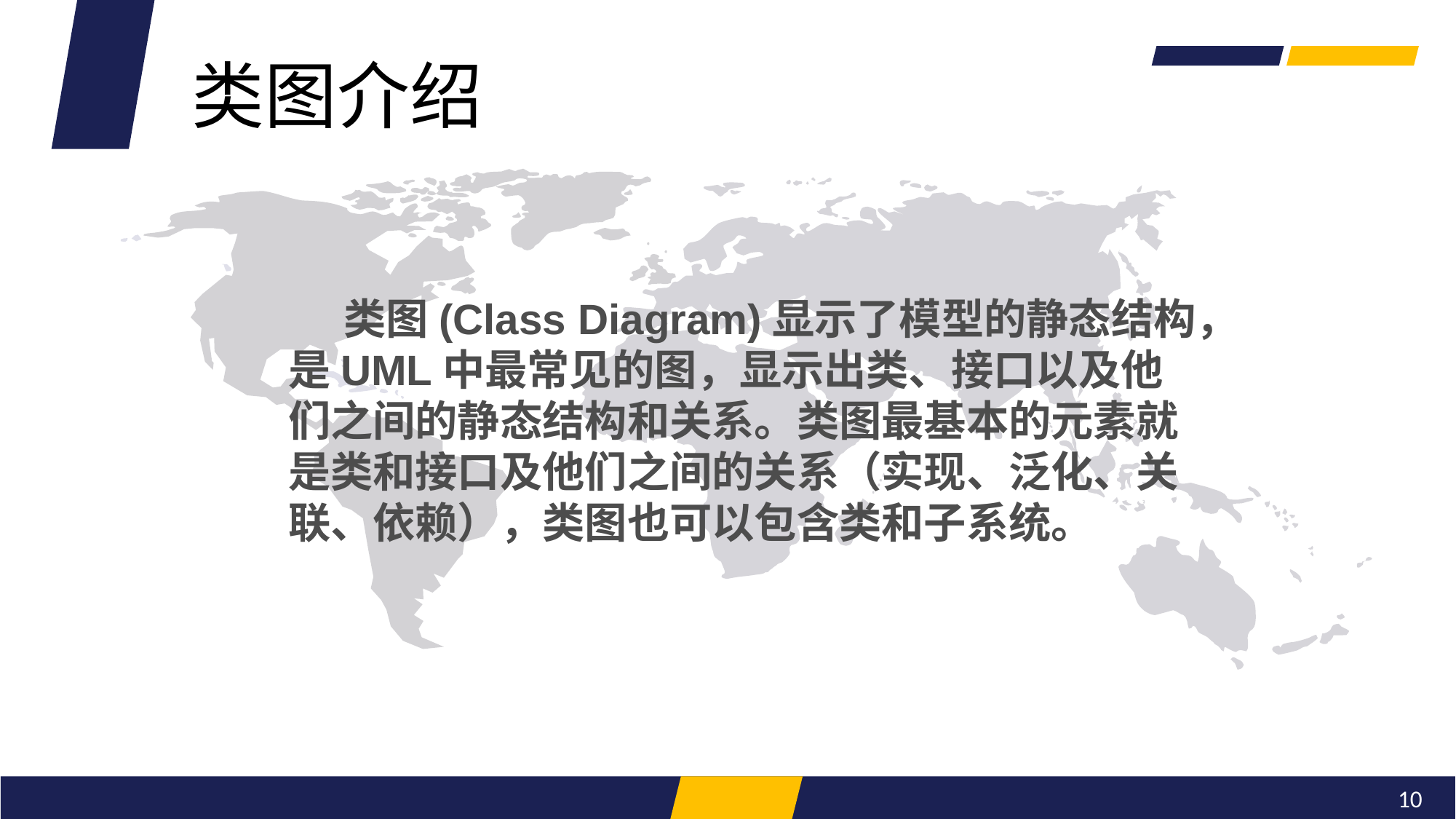

类图介绍

       类图(Class Diagram)显示了模型的静态结构，是UML中最常见的图，显示出类、接口以及他们之间的静态结构和关系。类图最基本的元素就是类和接口及他们之间的关系（实现、泛化、关联、依赖），类图也可以包含类和子系统。

10